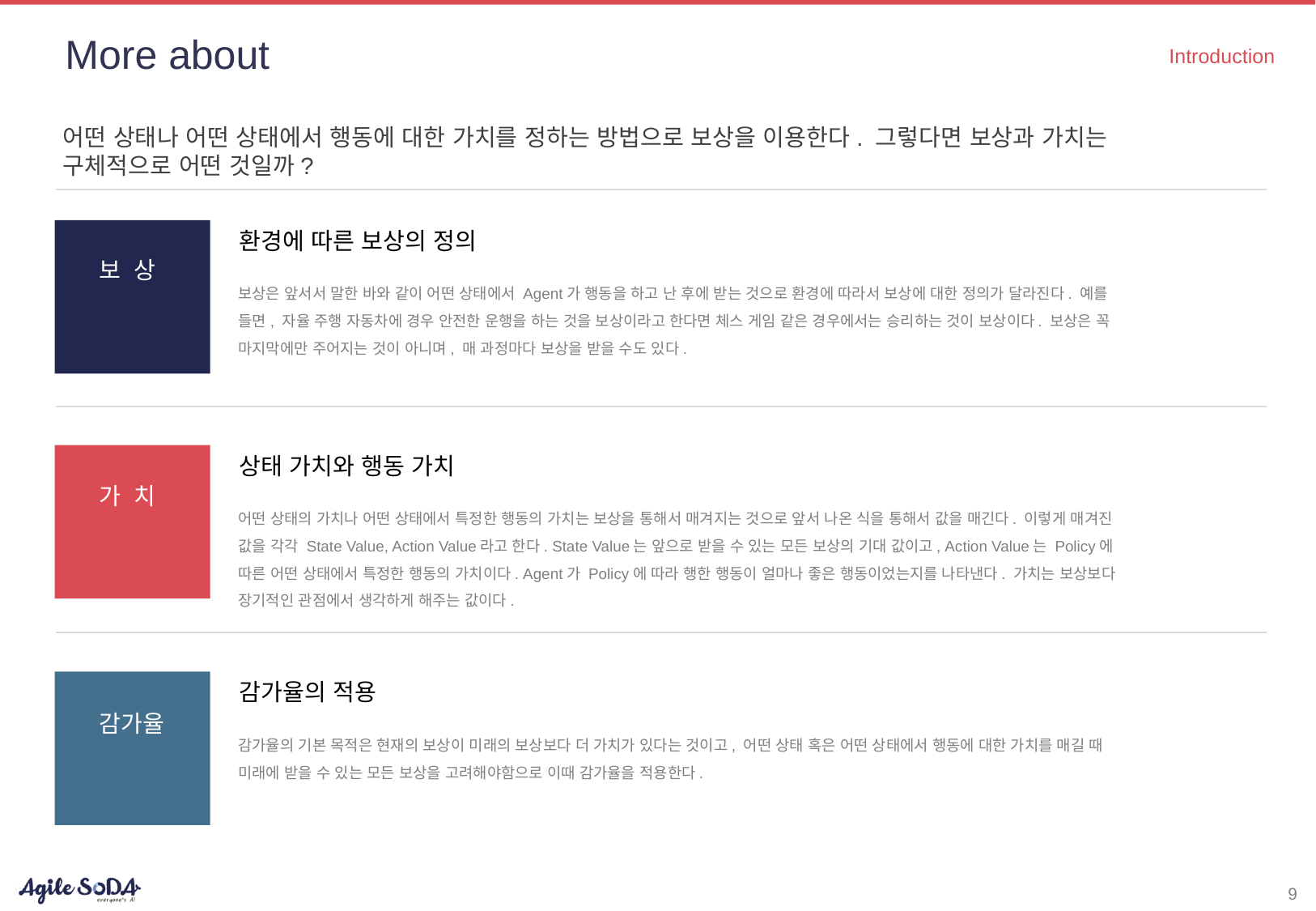

# More about
Introduction
어떤 상태나 어떤 상태에서 행동에 대한 가치를 정하는 방법으로 보상을 이용한다. 그렇다면 보상과 가치는 구체적으로 어떤 것일까?
환경에 따른 보상의 정의

보  상
보상은 앞서서 말한 바와 같이 어떤 상태에서 Agent가 행동을 하고 난 후에 받는 것으로 환경에 따라서 보상에 대한 정의가 달라진다. 예를 들면, 자율 주행 자동차에 경우 안전한 운행을 하는 것을 보상이라고 한다면 체스 게임 같은 경우에서는 승리하는 것이 보상이다. 보상은 꼭 마지막에만 주어지는 것이 아니며, 매 과정마다 보상을 받을 수도 있다.
상태 가치와 행동 가치

가  치
어떤 상태의 가치나 어떤 상태에서 특정한 행동의 가치는 보상을 통해서 매겨지는 것으로 앞서 나온 식을 통해서 값을 매긴다. 이렇게 매겨진 값을 각각 State Value, Action Value라고 한다. State Value는 앞으로 받을 수 있는 모든 보상의 기대 값이고, Action Value는 Policy에 따른 어떤 상태에서 특정한 행동의 가치이다. Agent가 Policy에 따라 행한 행동이 얼마나 좋은 행동이었는지를 나타낸다. 가치는 보상보다 장기적인 관점에서 생각하게 해주는 값이다.
감가율의 적용

감가율
감가율의 기본 목적은 현재의 보상이 미래의 보상보다 더 가치가 있다는 것이고, 어떤 상태 혹은 어떤 상태에서 행동에 대한 가치를 매길 때 미래에 받을 수 있는 모든 보상을 고려해야함으로 이때 감가율을 적용한다.